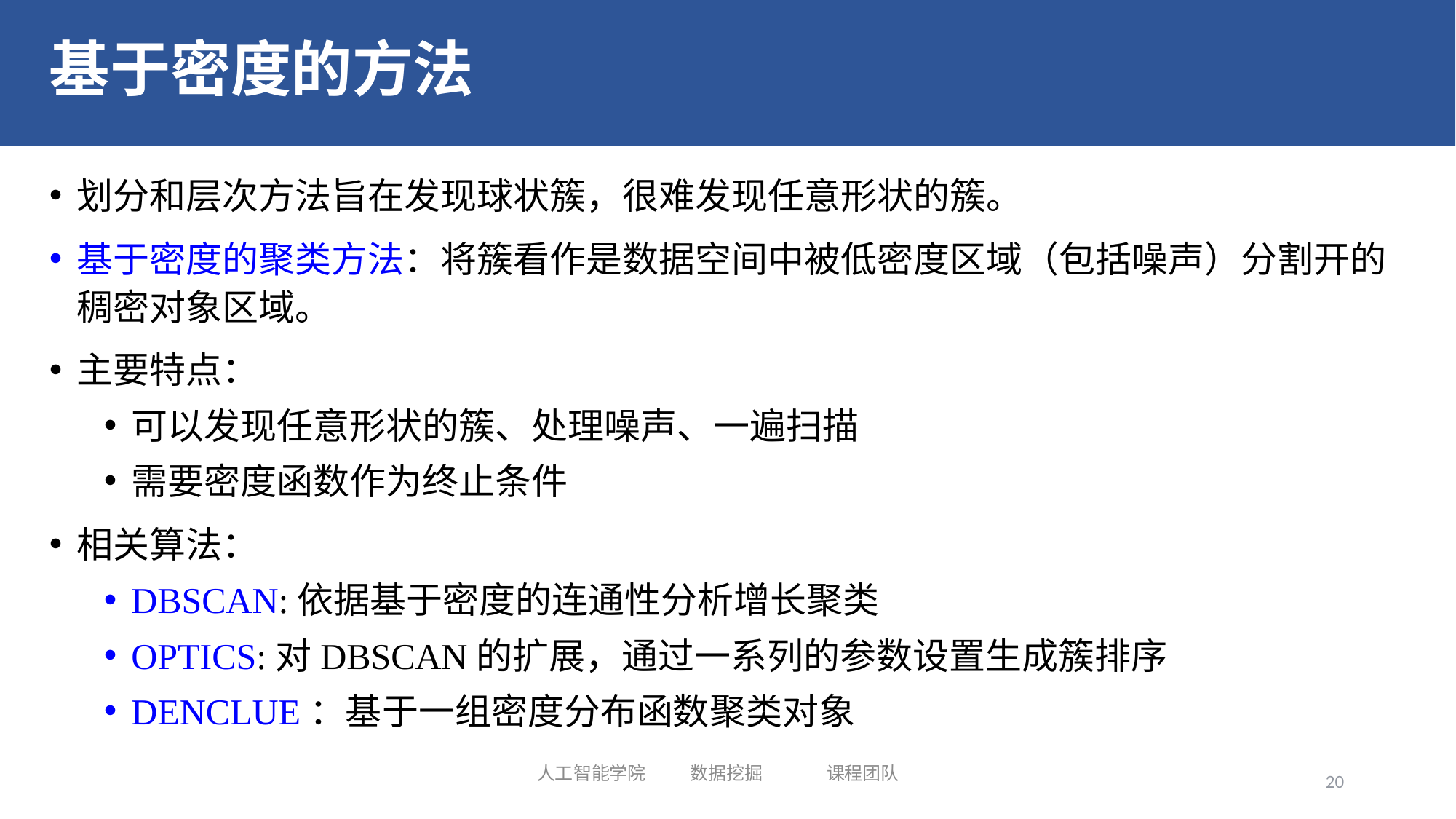

# 基于密度的方法
划分和层次方法旨在发现球状簇，很难发现任意形状的簇。
基于密度的聚类方法：将簇看作是数据空间中被低密度区域（包括噪声）分割开的稠密对象区域。
主要特点：
可以发现任意形状的簇、处理噪声、一遍扫描
需要密度函数作为终止条件
相关算法：
DBSCAN:依据基于密度的连通性分析增长聚类
OPTICS:对DBSCAN的扩展，通过一系列的参数设置生成簇排序
DENCLUE：基于一组密度分布函数聚类对象
人工智能学院           数据挖掘                课程团队
20